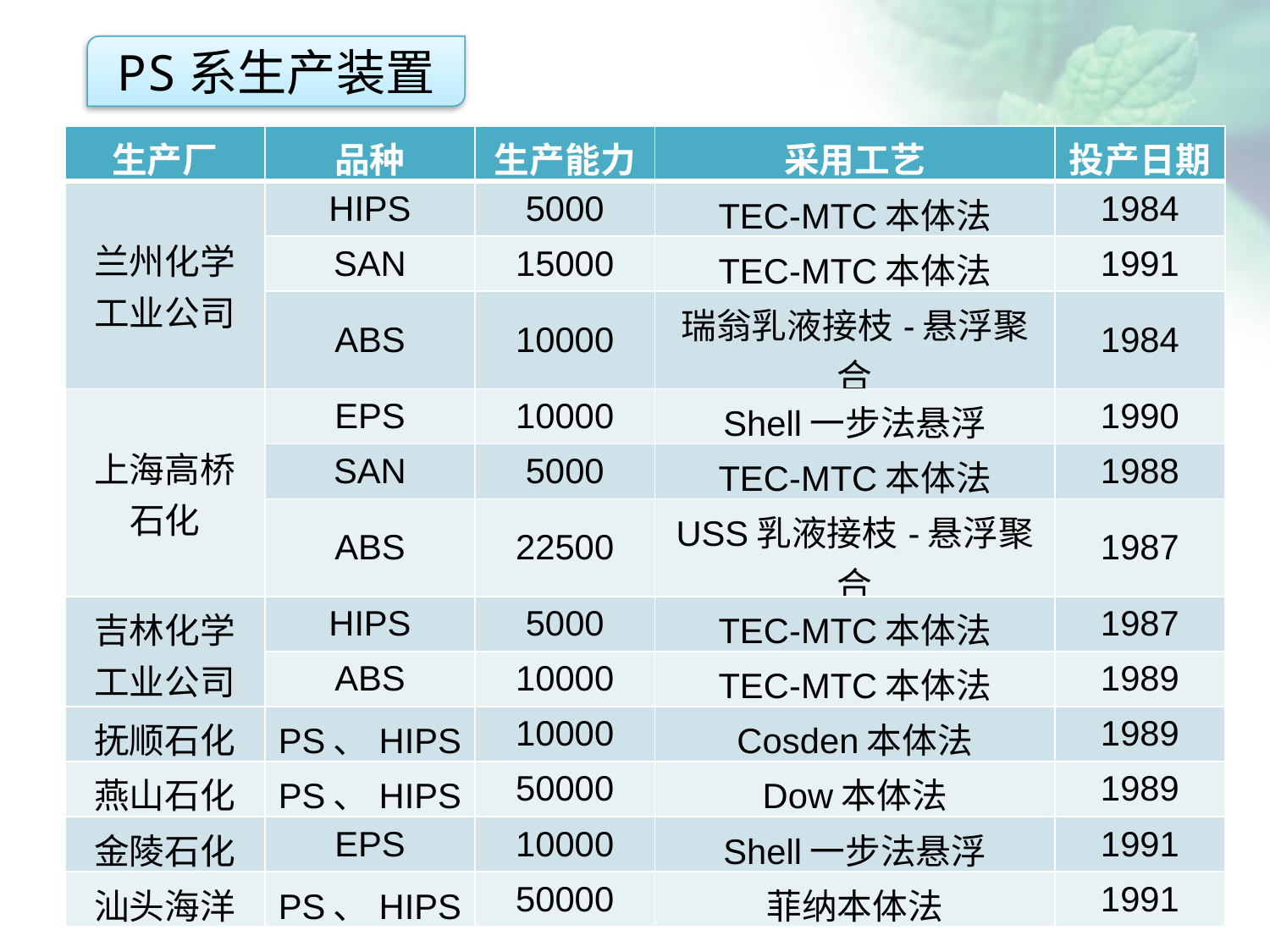

PS系生产装置
| 生产厂 | 品种 | 生产能力 | 采用工艺 | 投产日期 |
| --- | --- | --- | --- | --- |
| 兰州化学工业公司 | HIPS | 5000 | TEC-MTC本体法 | 1984 |
|  | SAN | 15000 | TEC-MTC本体法 | 1991 |
|  | ABS | 10000 | 瑞翁乳液接枝-悬浮聚合 | 1984 |
| 上海高桥石化 | EPS | 10000 | Shell一步法悬浮 | 1990 |
|  | SAN | 5000 | TEC-MTC本体法 | 1988 |
|  | ABS | 22500 | USS乳液接枝-悬浮聚合 | 1987 |
| 吉林化学工业公司 | HIPS | 5000 | TEC-MTC本体法 | 1987 |
|  | ABS | 10000 | TEC-MTC本体法 | 1989 |
| 抚顺石化 | PS、HIPS | 10000 | Cosden本体法 | 1989 |
| 燕山石化 | PS、HIPS | 50000 | Dow本体法 | 1989 |
| 金陵石化 | EPS | 10000 | Shell一步法悬浮 | 1991 |
| 汕头海洋 | PS、HIPS | 50000 | 菲纳本体法 | 1991 |
点击添加文本
点击添加文本
点击添加文本
点击添加文本